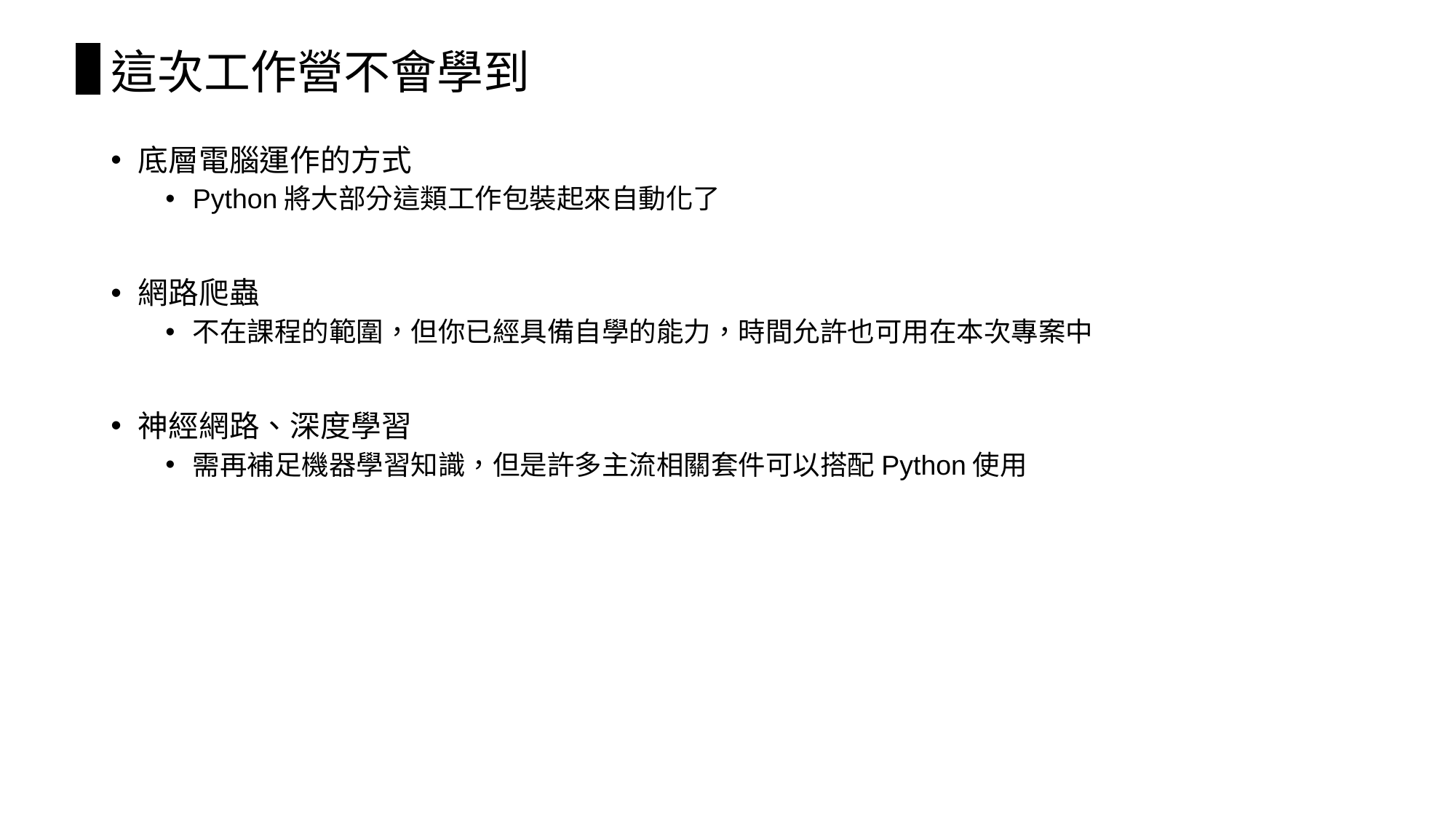

# 這次工作營不會學到
底層電腦運作的方式
Python將大部分這類工作包裝起來自動化了

網路爬蟲
不在課程的範圍，但你已經具備自學的能力，時間允許也可用在本次專案中

神經網路、深度學習
需再補足機器學習知識，但是許多主流相關套件可以搭配Python使用